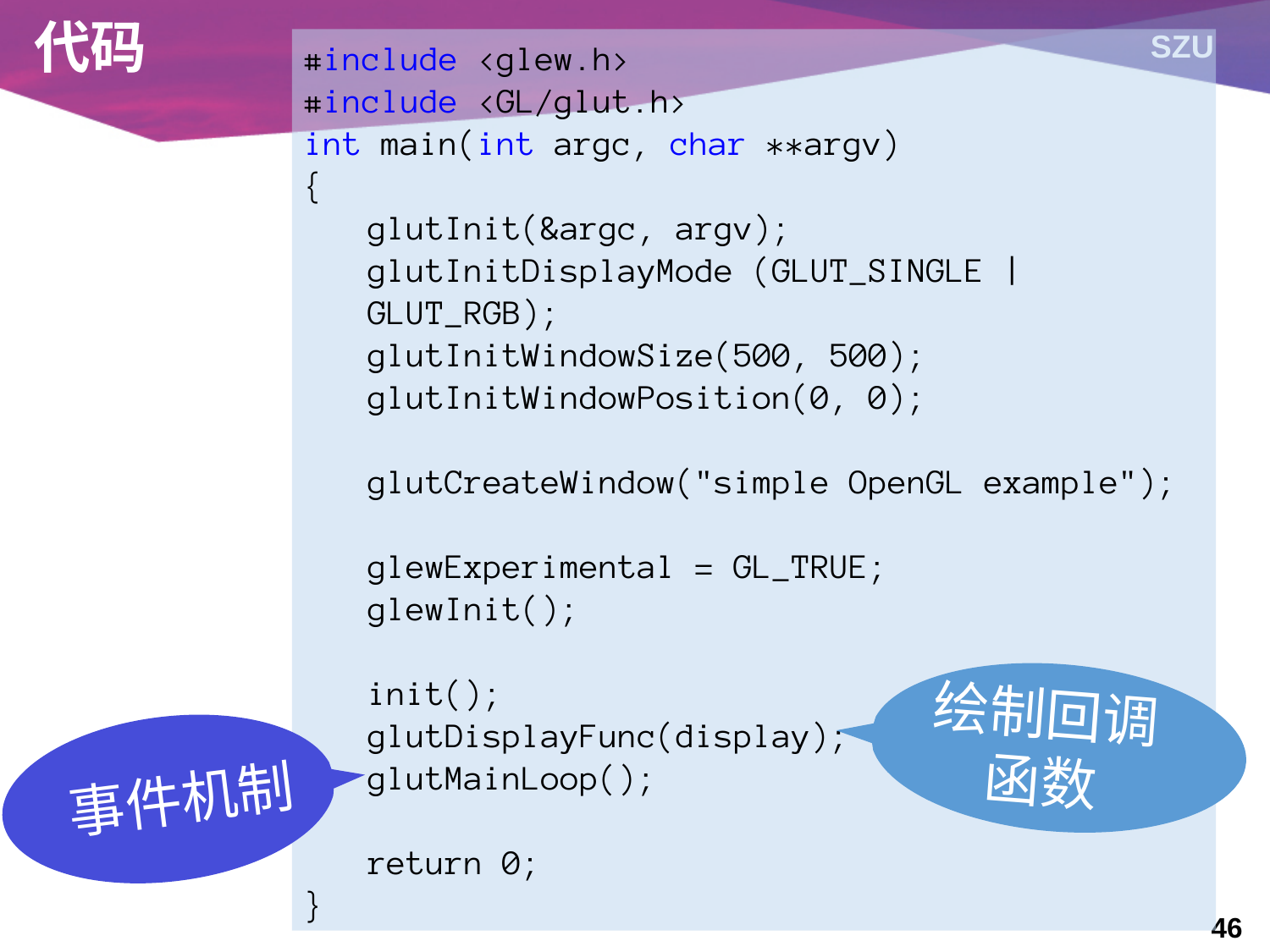

# 代码
#include <glew.h>
#include <GL/glut.h>
int main(int argc, char **argv)
{
glutInit(&argc, argv);
glutInitDisplayMode (GLUT_SINGLE | GLUT_RGB);
glutInitWindowSize(500, 500);
glutInitWindowPosition(0, 0);

glutCreateWindow("simple OpenGL example");

glewExperimental = GL_TRUE;
glewInit();

init();
glutDisplayFunc(display);
glutMainLoop();

return 0;
}
绘制回调
函数
事件机制
46